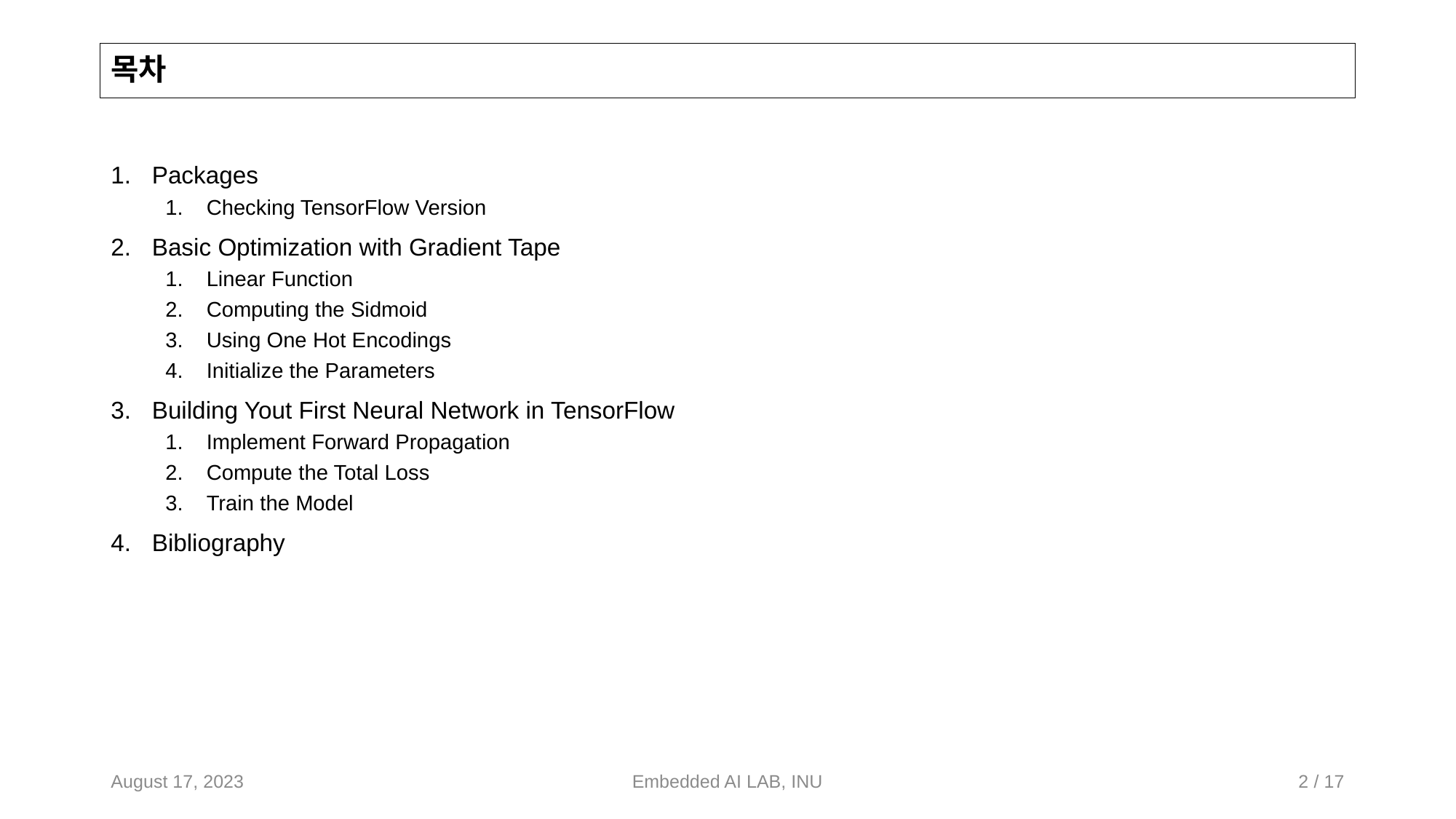

# 목차
Packages
Checking TensorFlow Version
Basic Optimization with Gradient Tape
Linear Function
Computing the Sidmoid
Using One Hot Encodings
Initialize the Parameters
Building Yout First Neural Network in TensorFlow
Implement Forward Propagation
Compute the Total Loss
Train the Model
Bibliography

August 17, 2023
Embedded AI LAB, INU
2 / 17